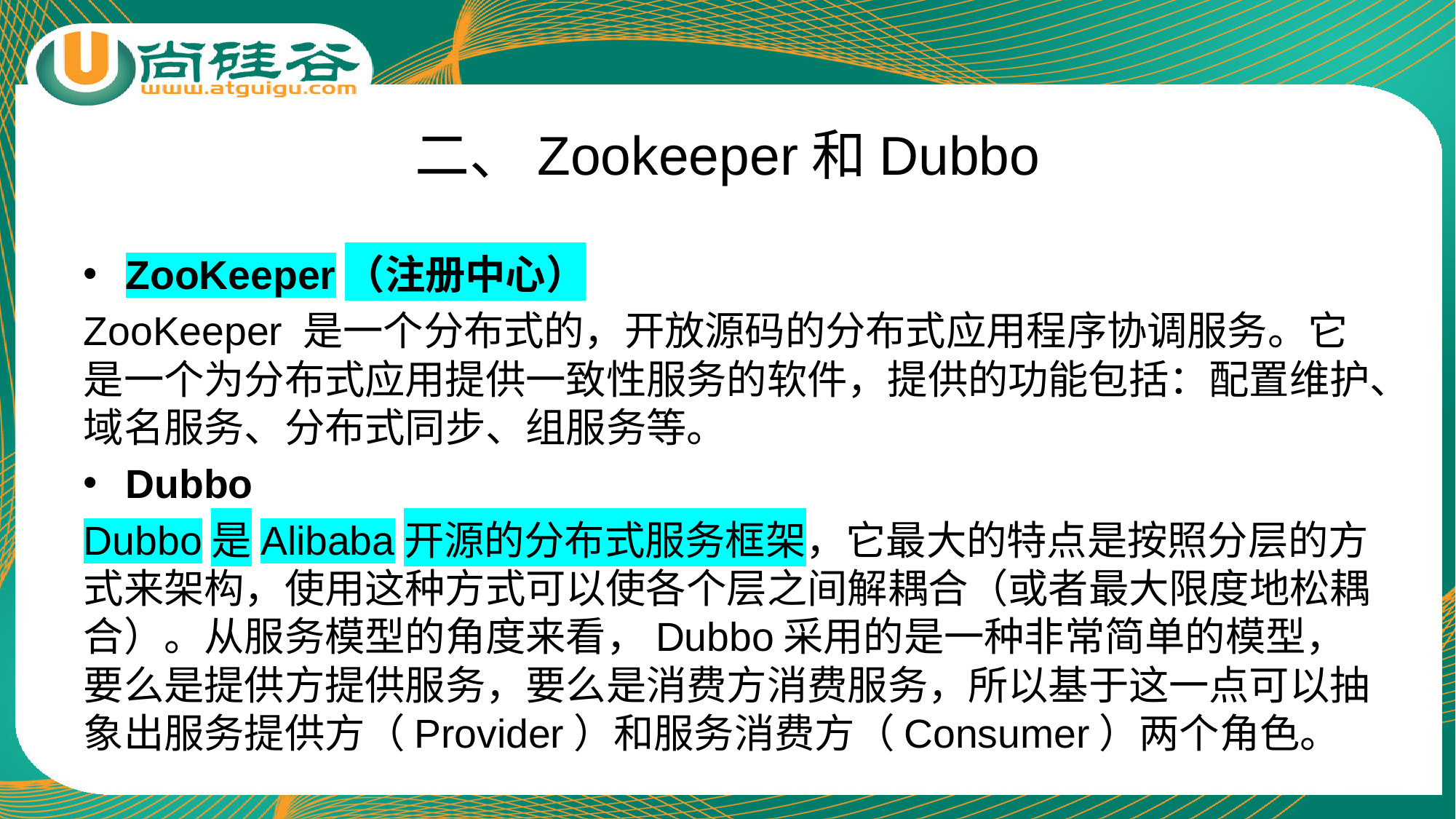

# 二、Zookeeper和Dubbo
ZooKeeper（注册中心）
ZooKeeper 是一个分布式的，开放源码的分布式应用程序协调服务。它是一个为分布式应用提供一致性服务的软件，提供的功能包括：配置维护、域名服务、分布式同步、组服务等。
Dubbo
Dubbo是Alibaba开源的分布式服务框架，它最大的特点是按照分层的方式来架构，使用这种方式可以使各个层之间解耦合（或者最大限度地松耦合）。从服务模型的角度来看，Dubbo采用的是一种非常简单的模型，要么是提供方提供服务，要么是消费方消费服务，所以基于这一点可以抽象出服务提供方（Provider）和服务消费方（Consumer）两个角色。